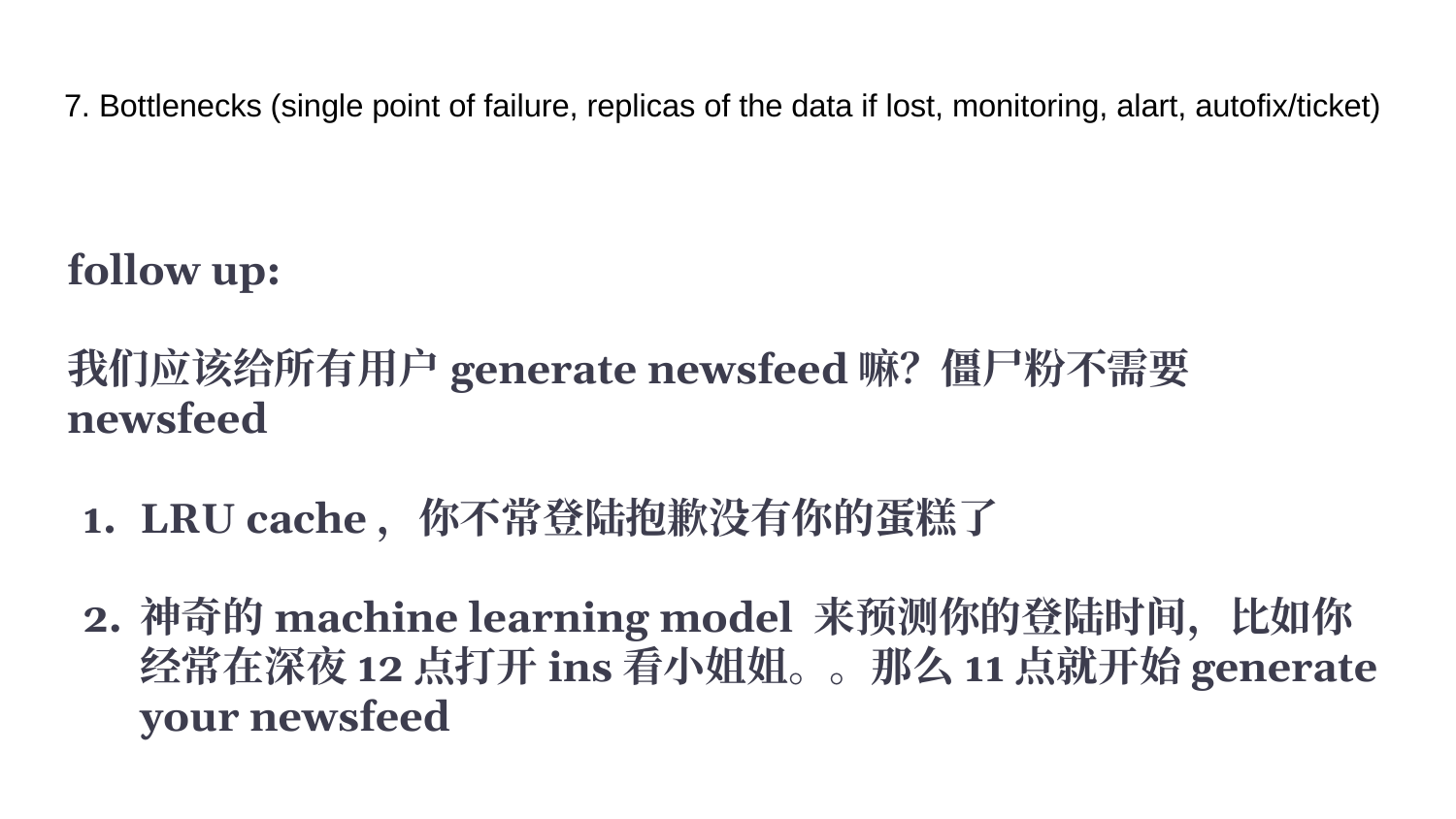

# 7. Bottlenecks (single point of failure, replicas of the data if lost, monitoring, alart, autofix/ticket)
follow up:

我们应该给所有用户generate newsfeed嘛？僵尸粉不需要newsfeed

LRU cache，你不常登陆抱歉没有你的蛋糕了

神奇的machine learning model 来预测你的登陆时间，比如你经常在深夜12点打开ins看小姐姐。。那么11点就开始generate your newsfeed